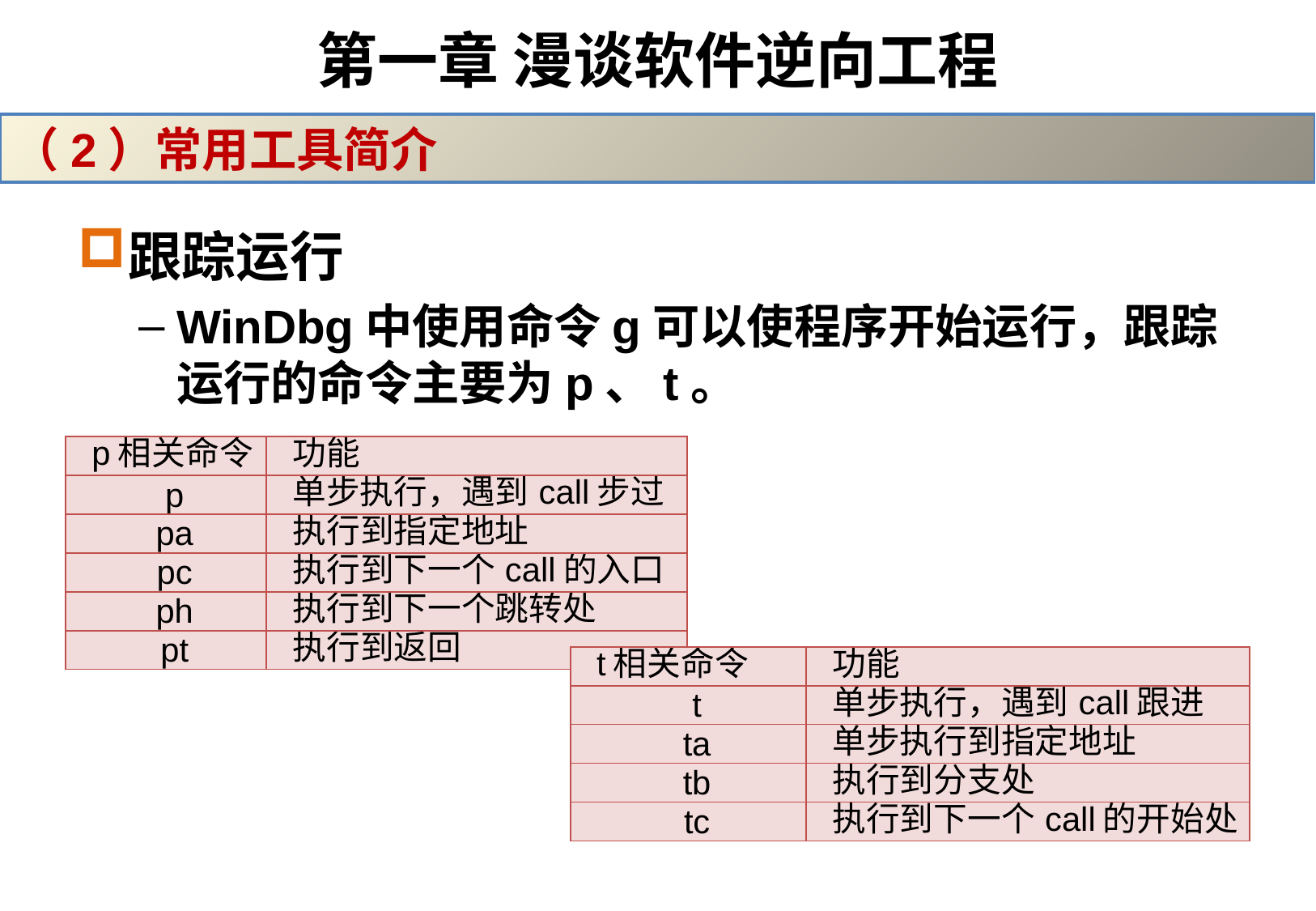

# 第一章 漫谈软件逆向工程
（2）常用工具简介
跟踪运行
WinDbg中使用命令g可以使程序开始运行，跟踪运行的命令主要为p、t。
| p相关命令 | 功能 |
| --- | --- |
| p | 单步执行，遇到call步过 |
| pa | 执行到指定地址 |
| pc | 执行到下一个call的入口 |
| ph | 执行到下一个跳转处 |
| pt | 执行到返回 |
| t相关命令 | 功能 |
| --- | --- |
| t | 单步执行，遇到call跟进 |
| ta | 单步执行到指定地址 |
| tb | 执行到分支处 |
| tc | 执行到下一个call的开始处 |